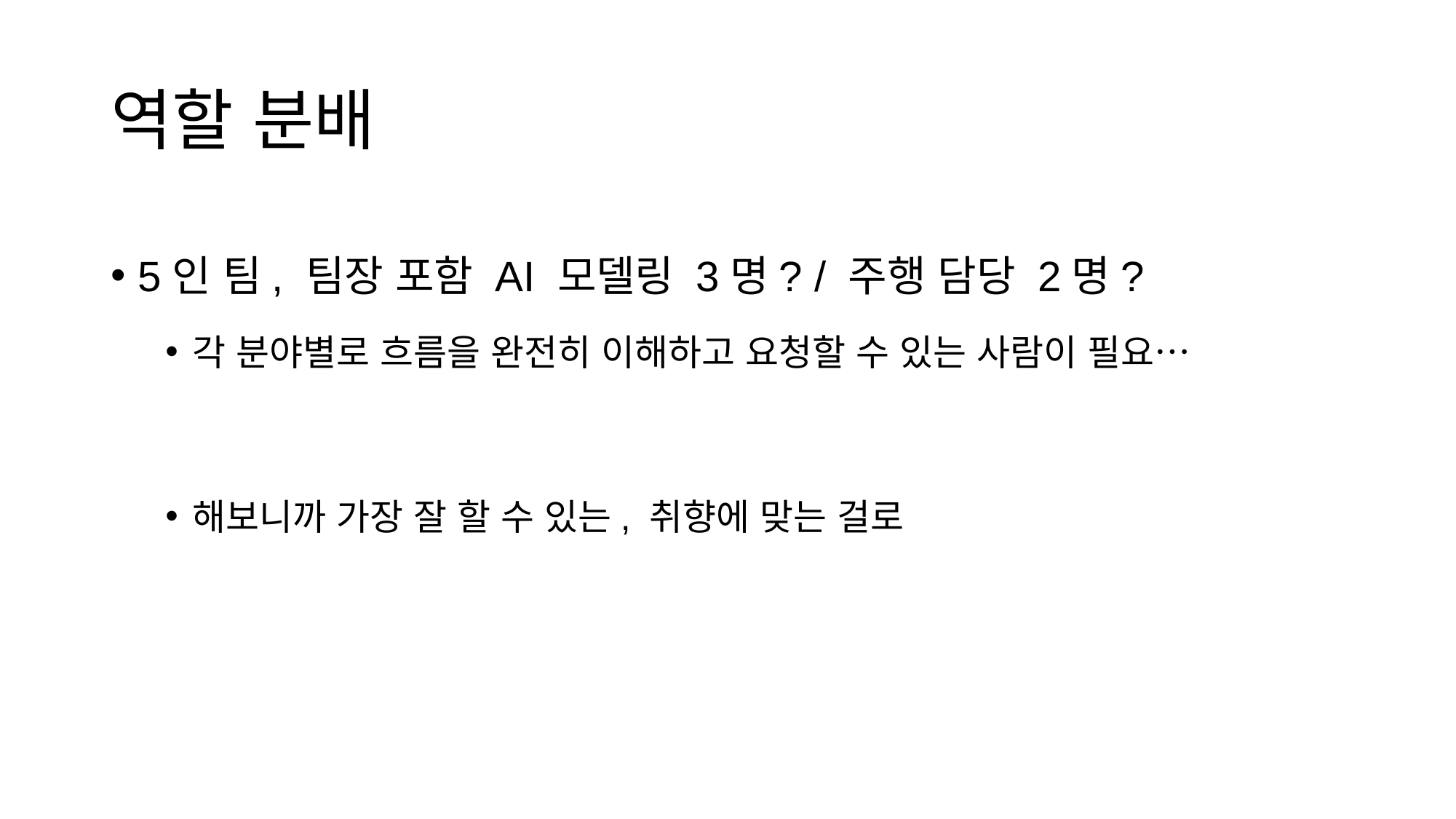

# 역할 분배
5인 팀, 팀장 포함 AI 모델링 3명? / 주행 담당 2명?
각 분야별로 흐름을 완전히 이해하고 요청할 수 있는 사람이 필요…

해보니까 가장 잘 할 수 있는, 취향에 맞는 걸로